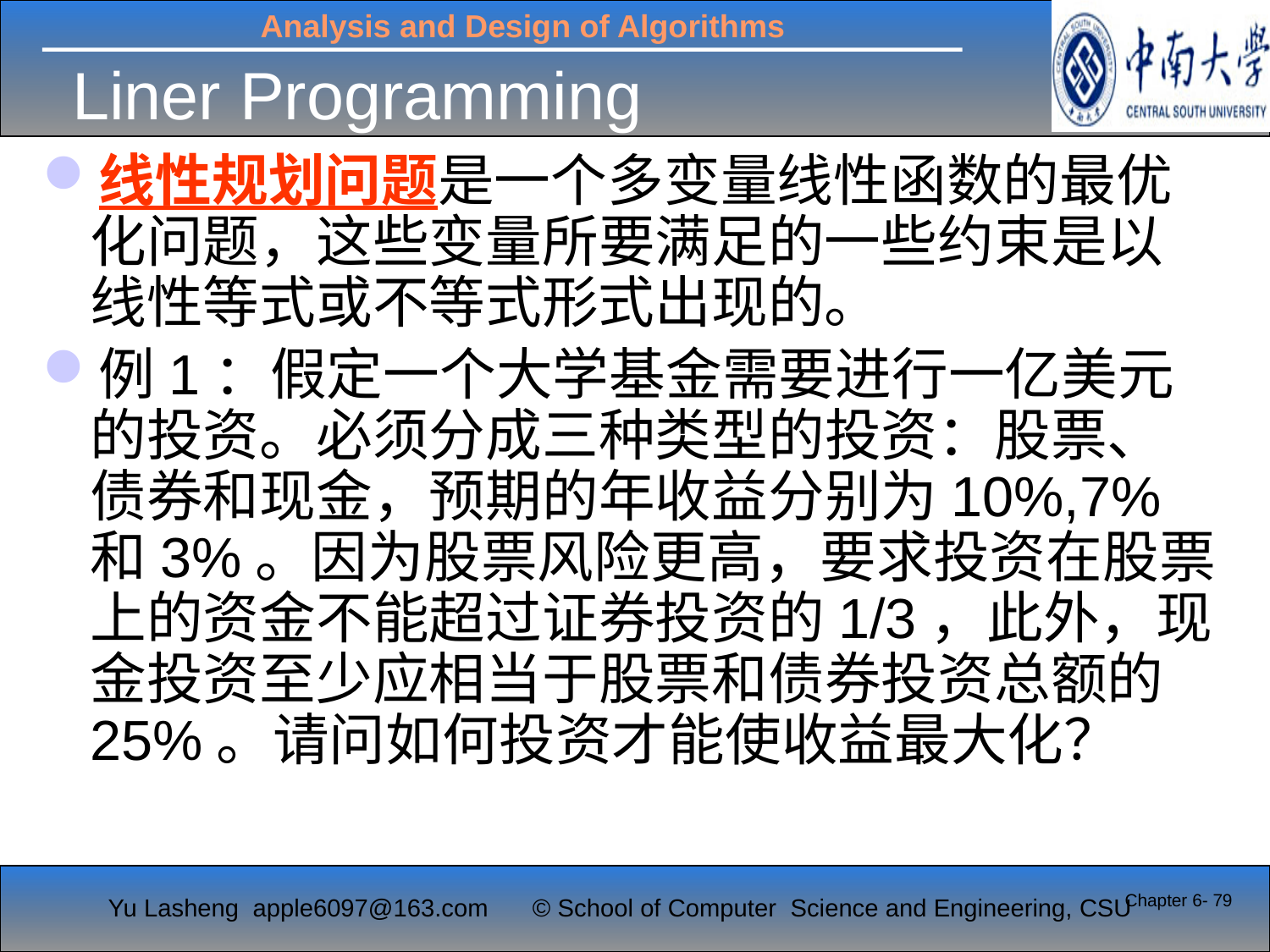

# Liner Programming
线性规划问题是一个多变量线性函数的最优化问题，这些变量所要满足的一些约束是以线性等式或不等式形式出现的。
例1：假定一个大学基金需要进行一亿美元的投资。必须分成三种类型的投资：股票、债券和现金，预期的年收益分别为10%,7%和3%。因为股票风险更高，要求投资在股票上的资金不能超过证券投资的1/3，此外，现金投资至少应相当于股票和债券投资总额的25%。请问如何投资才能使收益最大化？
Chapter 6- 79